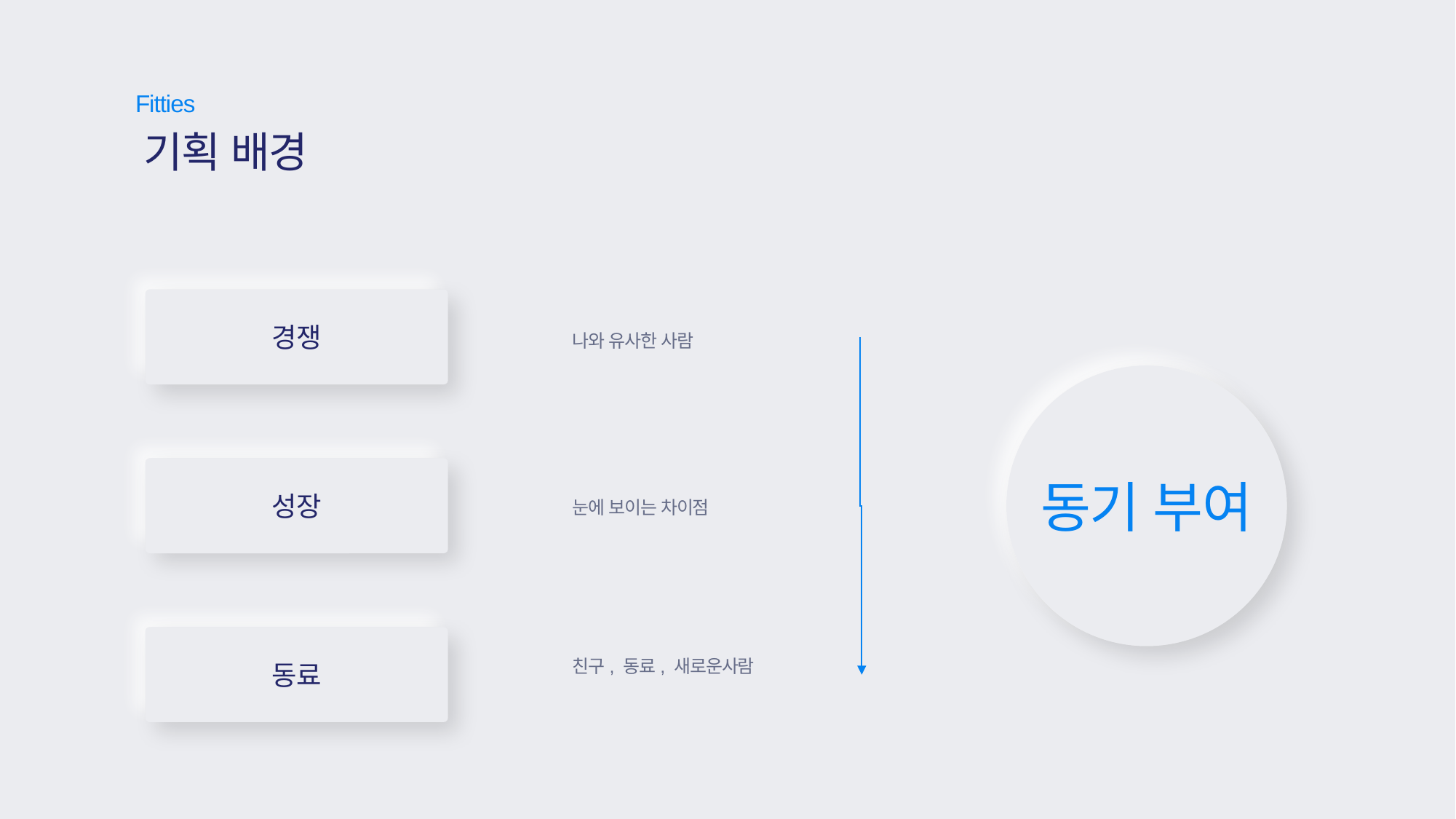

Fitties
기획 배경

경쟁
나와 유사한 사람

동기 부여
성장
눈에 보이는 차이점

친구, 동료, 새로운사람
동료